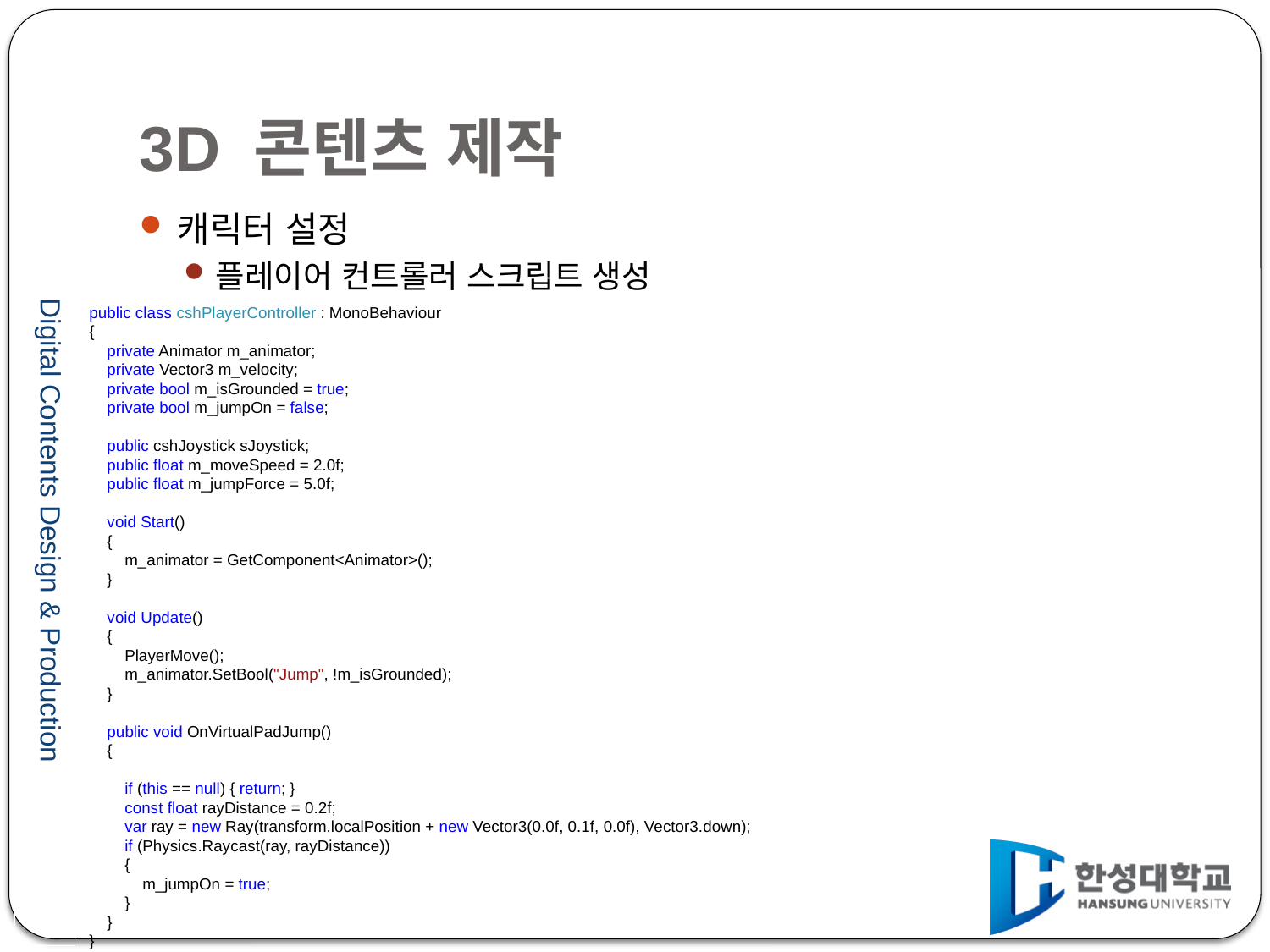

# 3D 콘텐츠 제작
캐릭터 설정
플레이어 컨트롤러 스크립트 생성
public class cshPlayerController : MonoBehaviour
{
    private Animator m_animator;
    private Vector3 m_velocity;
    private bool m_isGrounded = true;
    private bool m_jumpOn = false;

    public cshJoystick sJoystick;
    public float m_moveSpeed = 2.0f;
    public float m_jumpForce = 5.0f;

    void Start()
    {
        m_animator = GetComponent<Animator>();
    }

    void Update()
    {
        PlayerMove();
        m_animator.SetBool("Jump", !m_isGrounded);
    }

    public void OnVirtualPadJump()
    {

        if (this == null) { return; }
        const float rayDistance = 0.2f;
        var ray = new Ray(transform.localPosition + new Vector3(0.0f, 0.1f, 0.0f), Vector3.down);
        if (Physics.Raycast(ray, rayDistance))
        {
            m_jumpOn = true;
        }
    }
}